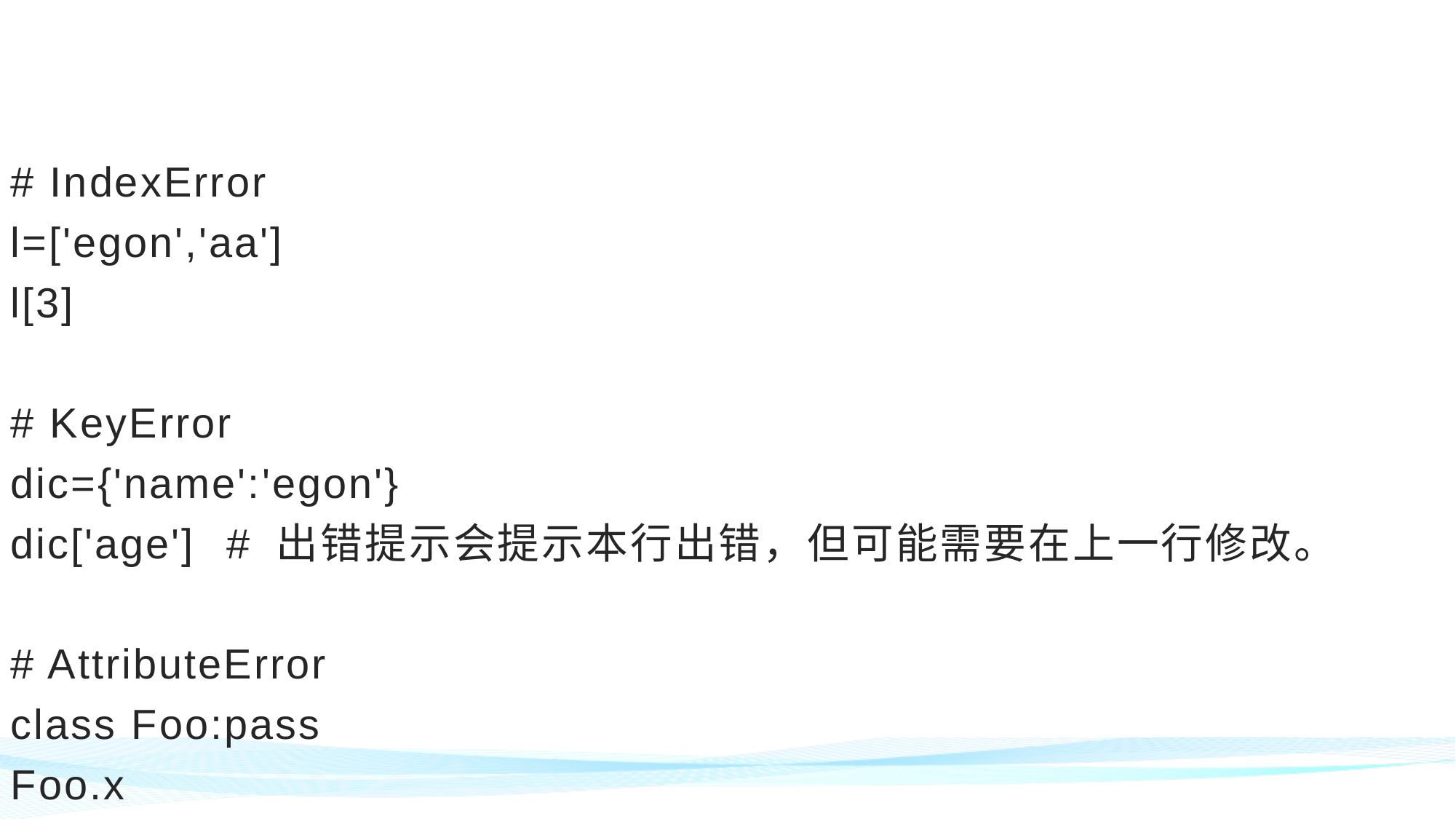

# IndexError
l=['egon','aa']
l[3]

# KeyError
dic={'name':'egon'}
dic['age']		# 出错提示会提示本行出错，但可能需要在上一行修改。

# AttributeError
class Foo:pass
Foo.x